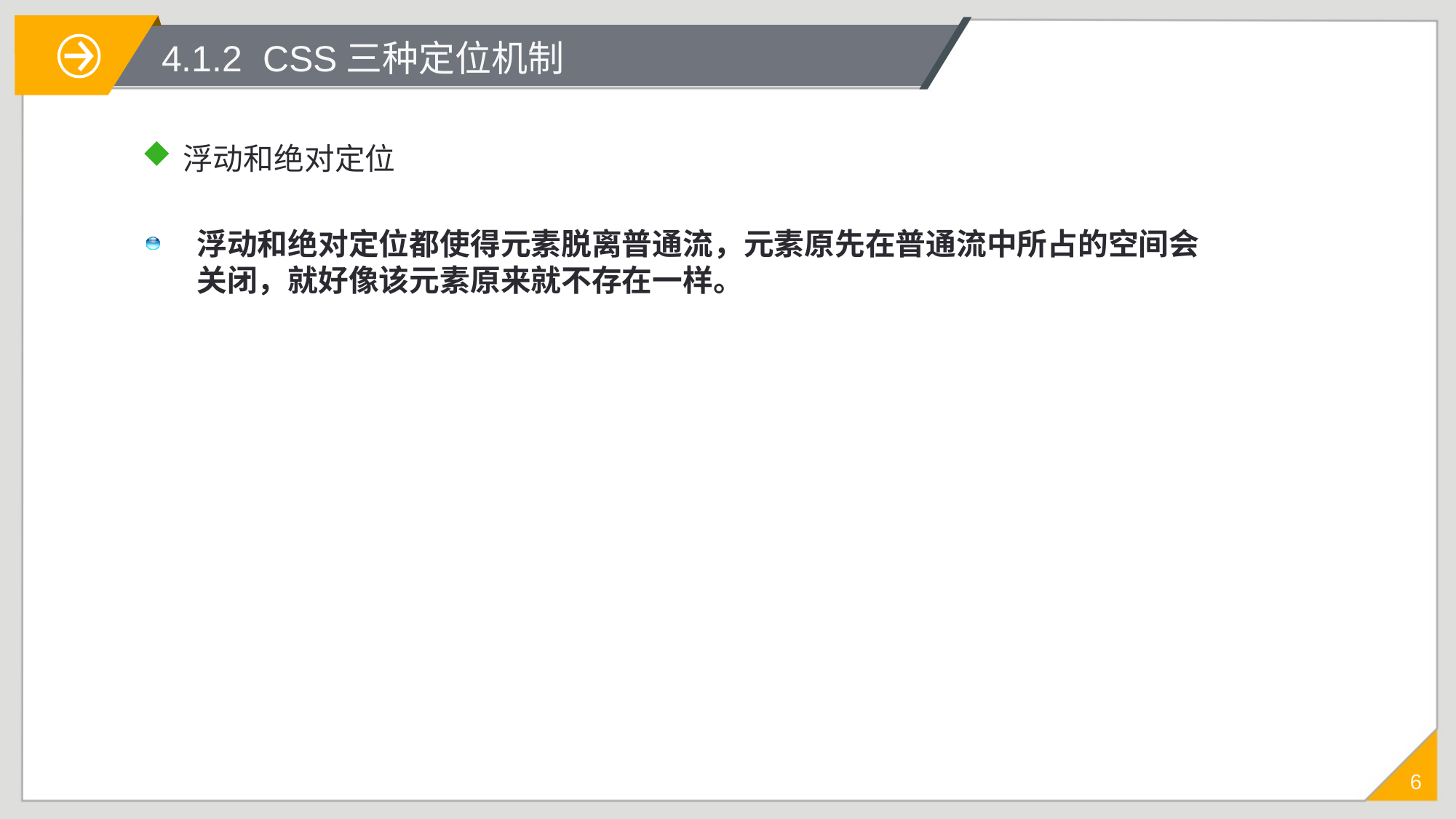

# 4.1.2  CSS三种定位机制
浮动和绝对定位

浮动和绝对定位都使得元素脱离普通流，元素原先在普通流中所占的空间会关闭，就好像该元素原来就不存在一样。